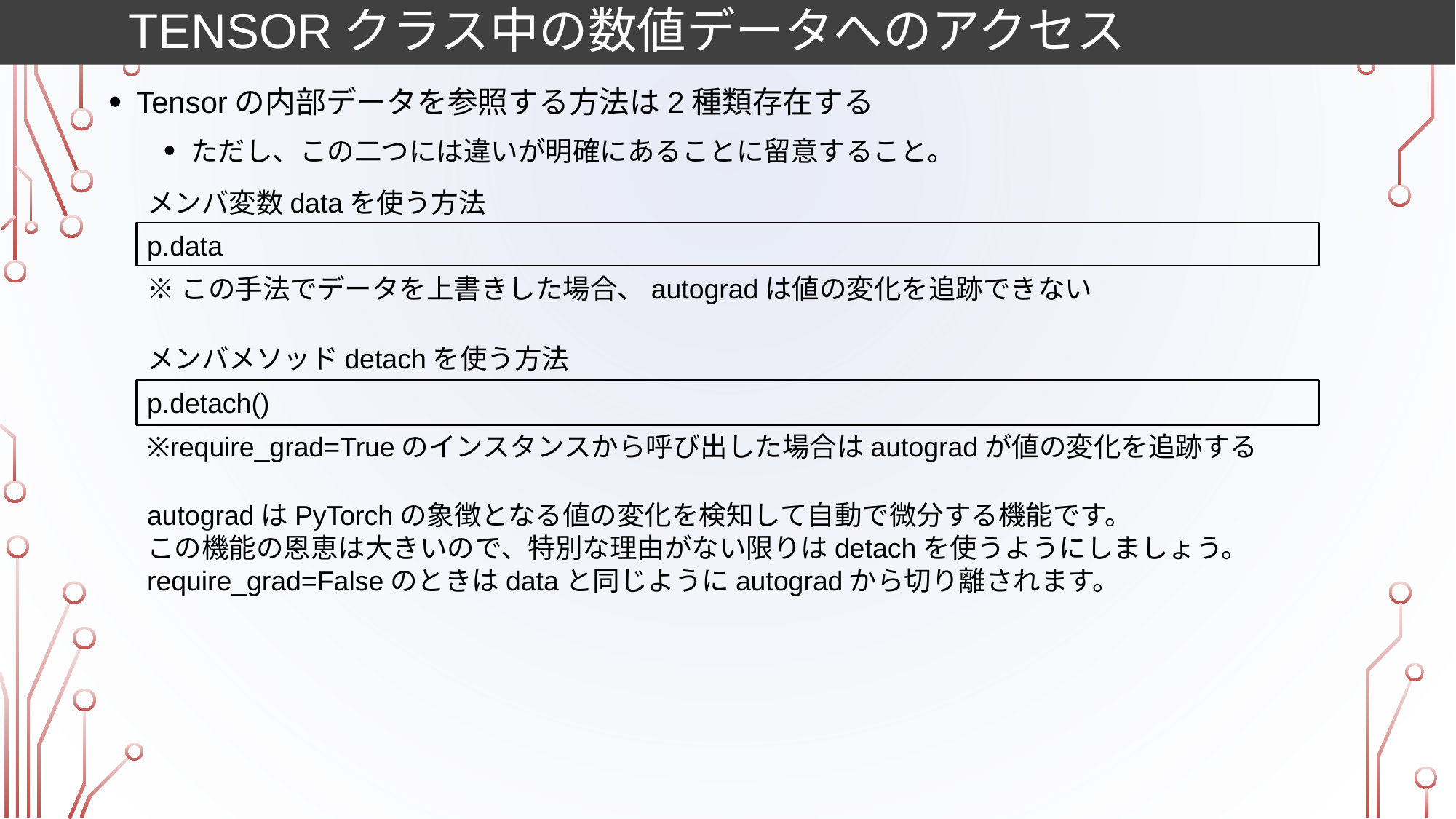

# TeNSORクラス中の数値データへのアクセス
Tensorの内部データを参照する方法は2種類存在する
ただし、この二つには違いが明確にあることに留意すること。
メンバ変数dataを使う方法
p.data
※この手法でデータを上書きした場合、autogradは値の変化を追跡できない
メンバメソッドdetachを使う方法
p.detach()
※require_grad=Trueのインスタンスから呼び出した場合はautogradが値の変化を追跡する
autogradはPyTorchの象徴となる値の変化を検知して自動で微分する機能です。
この機能の恩恵は大きいので、特別な理由がない限りはdetachを使うようにしましょう。
require_grad=Falseのときはdataと同じようにautogradから切り離されます。